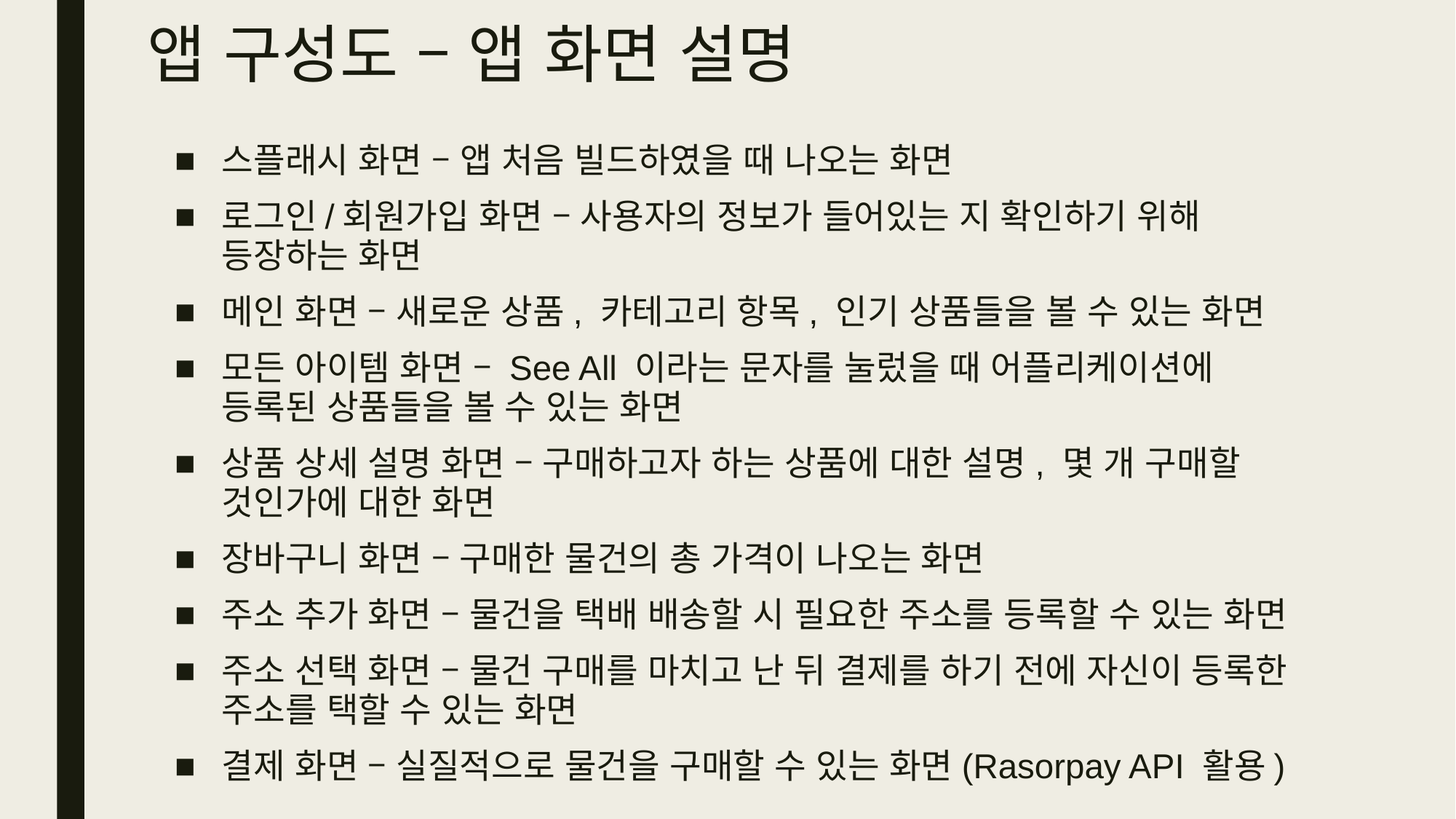

# 앱 구성도 – 앱 화면 설명
스플래시 화면 – 앱 처음 빌드하였을 때 나오는 화면
로그인/회원가입 화면 – 사용자의 정보가 들어있는 지 확인하기 위해 등장하는 화면
메인 화면 – 새로운 상품, 카테고리 항목, 인기 상품들을 볼 수 있는 화면
모든 아이템 화면 – See All 이라는 문자를 눌렀을 때 어플리케이션에 등록된 상품들을 볼 수 있는 화면
상품 상세 설명 화면 – 구매하고자 하는 상품에 대한 설명, 몇 개 구매할 것인가에 대한 화면
장바구니 화면 – 구매한 물건의 총 가격이 나오는 화면
주소 추가 화면 – 물건을 택배 배송할 시 필요한 주소를 등록할 수 있는 화면
주소 선택 화면 – 물건 구매를 마치고 난 뒤 결제를 하기 전에 자신이 등록한 주소를 택할 수 있는 화면
결제 화면 – 실질적으로 물건을 구매할 수 있는 화면(Rasorpay API 활용)